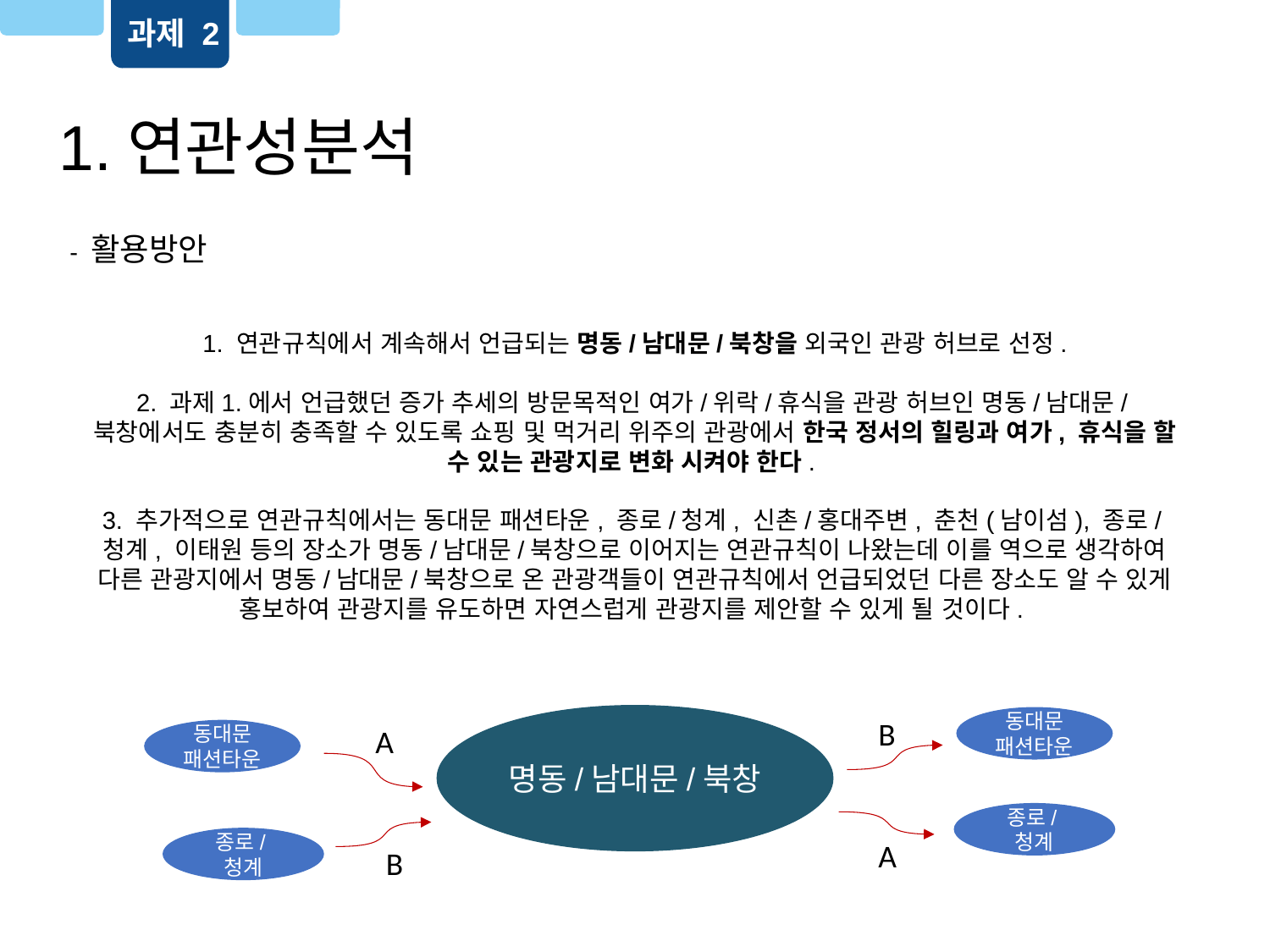

과제 2
1.연관성분석
- 활용방안
1. 연관규칙에서 계속해서 언급되는 명동/남대문/북창을 외국인 관광 허브로 선정.

2. 과제1.에서 언급했던 증가 추세의 방문목적인 여가/위락/휴식을 관광 허브인 명동/남대문/북창에서도 충분히 충족할 수 있도록 쇼핑 및 먹거리 위주의 관광에서 한국 정서의 힐링과 여가, 휴식을 할 수 있는 관광지로 변화 시켜야 한다.

3. 추가적으로 연관규칙에서는 동대문 패션타운, 종로/청계, 신촌/홍대주변, 춘천(남이섬), 종로/청계, 이태원 등의 장소가 명동/남대문/북창으로 이어지는 연관규칙이 나왔는데 이를 역으로 생각하여 다른 관광지에서 명동/남대문/북창으로 온 관광객들이 연관규칙에서 언급되었던 다른 장소도 알 수 있게 홍보하여 관광지를 유도하면 자연스럽게 관광지를 제안할 수 있게 될 것이다.

명동/남대문/북창
동대문 패션타운
B
A
동대문 패션타운
종로/청계
종로/청계
A
B